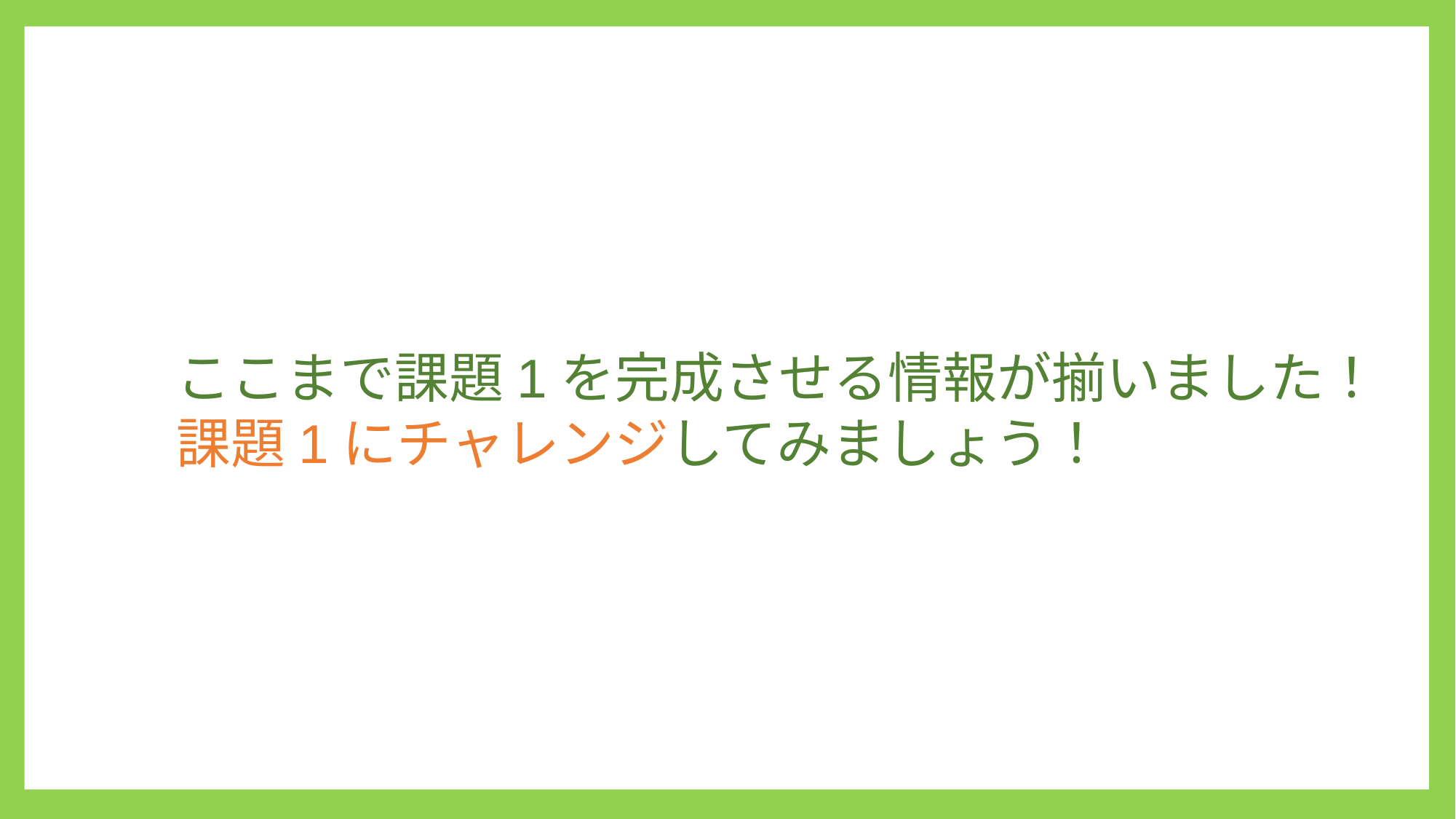

ここまで課題1を完成させる情報が揃いました！
課題1にチャレンジしてみましょう！